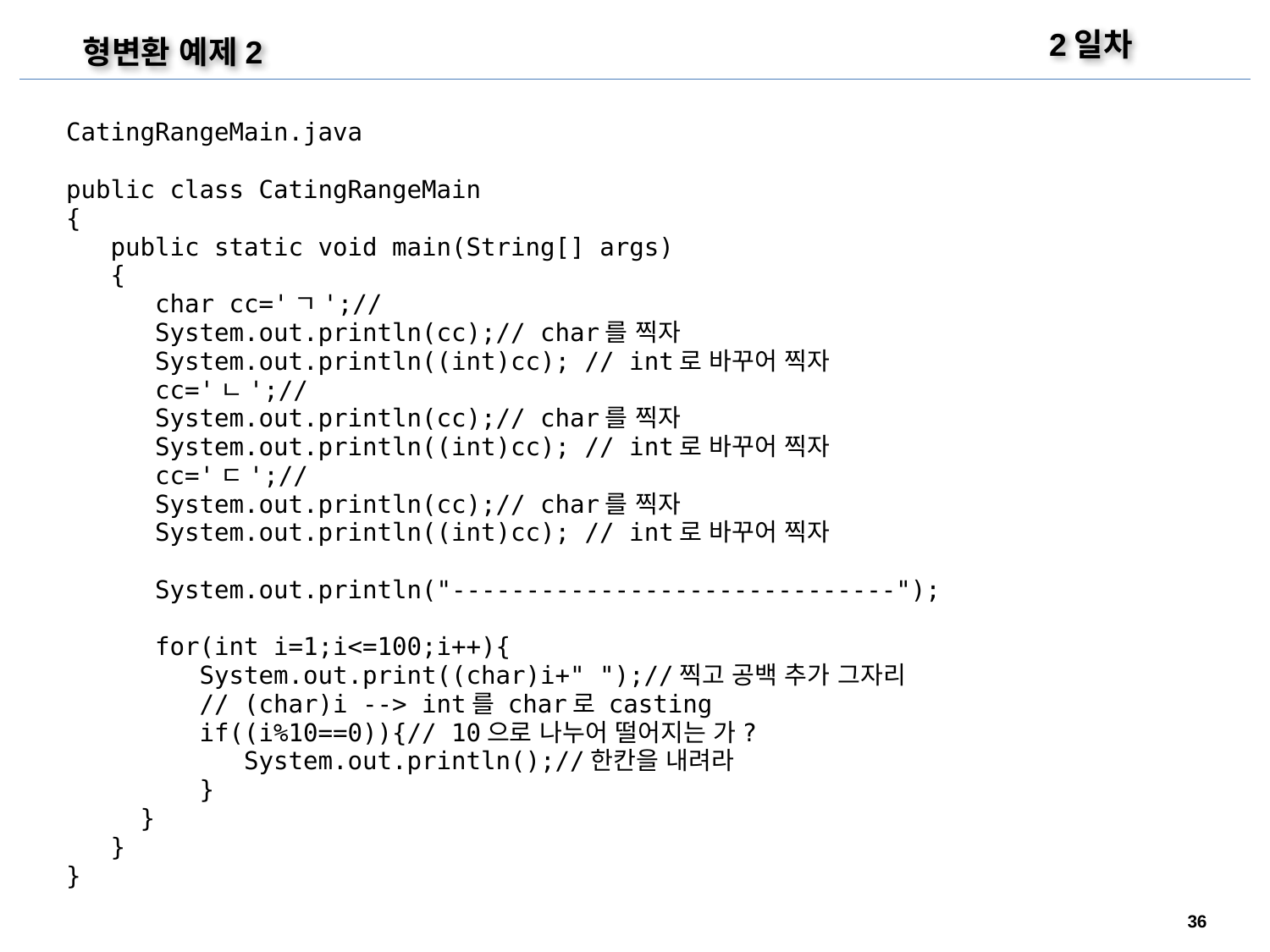

2일차
형변환 예제2
CatingRangeMain.java

public class CatingRangeMain
{
   public static void main(String[] args)
   {
      char cc='ㄱ';//
      System.out.println(cc);// char를 찍자
      System.out.println((int)cc); // int로 바꾸어 찍자
      cc='ㄴ';//
      System.out.println(cc);// char를 찍자
      System.out.println((int)cc); // int로 바꾸어 찍자
      cc='ㄷ';//
      System.out.println(cc);// char를 찍자
      System.out.println((int)cc); // int로 바꾸어 찍자

      System.out.println("------------------------------");

      for(int i=1;i<=100;i++){
         System.out.print((char)i+" ");//찍고 공백 추가 그자리
         // (char)i --> int를 char로 casting
         if((i%10==0)){// 10으로 나누어 떨어지는 가?
            System.out.println();//한칸을 내려라
         }
     }
   }
}